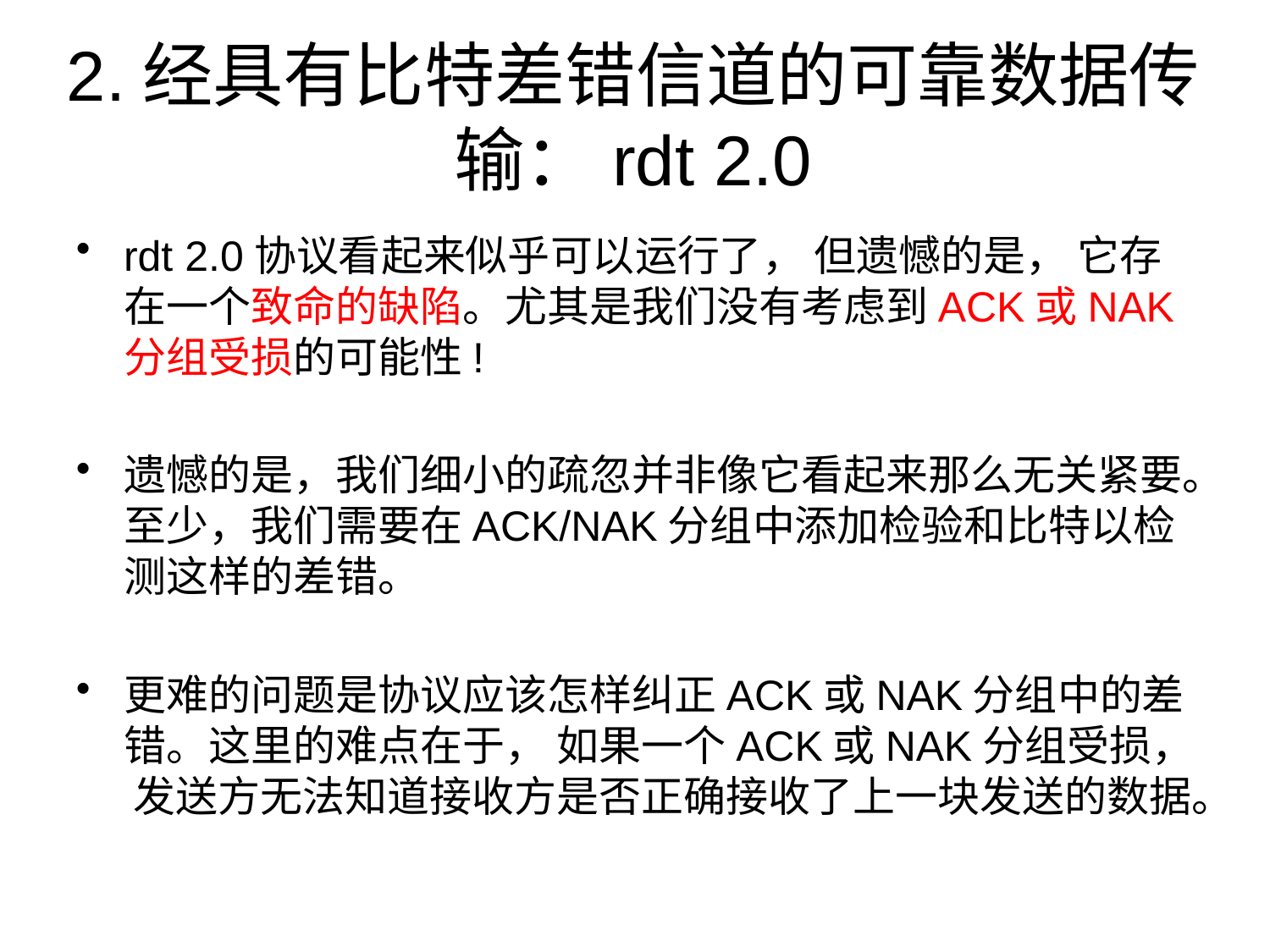

# 2.经具有比特差错信道的可靠数据传输：rdt 2.0
rdt 2.0协议看起来似乎可以运行了， 但遗憾的是， 它存在一个致命的缺陷。尤其是我们没有考虑到ACK或NAK分组受损的可能性!

遗憾的是，我们细小的疏忽并非像它看起来那么无关紧要。至少，我们需要在ACK/NAK分组中添加检验和比特以检测这样的差错。

更难的问题是协议应该怎样纠正ACK或NAK分组中的差错。这里的难点在于， 如果一个ACK或NAK分组受损， 发送方无法知道接收方是否正确接收了上一块发送的数据。